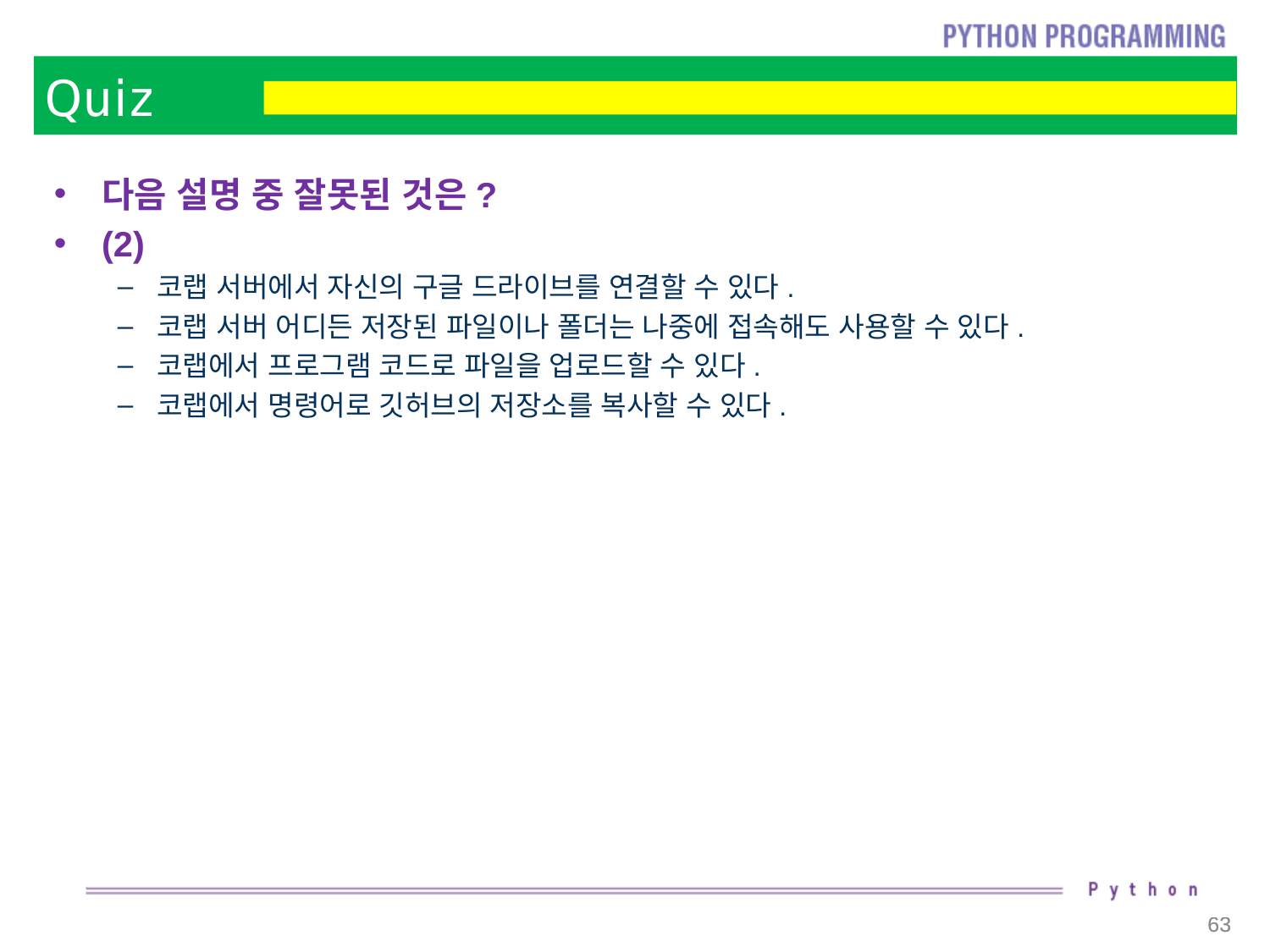

# Quiz

다음 설명 중 잘못된 것은?
(2)
코랩 서버에서 자신의 구글 드라이브를 연결할 수 있다.
코랩 서버 어디든 저장된 파일이나 폴더는 나중에 접속해도 사용할 수 있다.
코랩에서 프로그램 코드로 파일을 업로드할 수 있다.
코랩에서 명령어로 깃허브의 저장소를 복사할 수 있다.

63